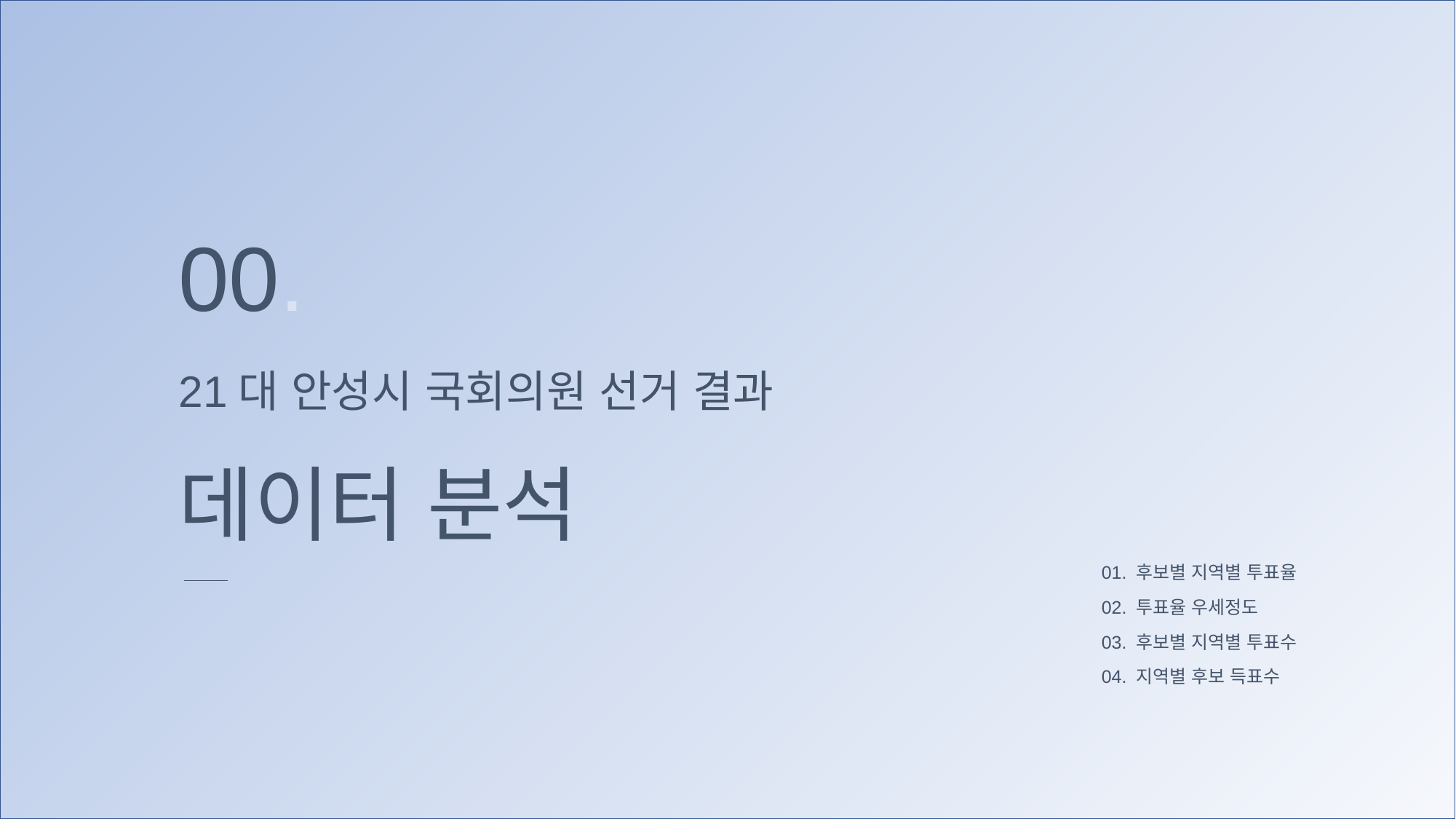

00.
21대 안성시 국회의원 선거 결과

데이터 분석
01. 후보별 지역별 투표율
02. 투표율 우세정도
03. 후보별 지역별 투표수
04. 지역별 후보 득표수